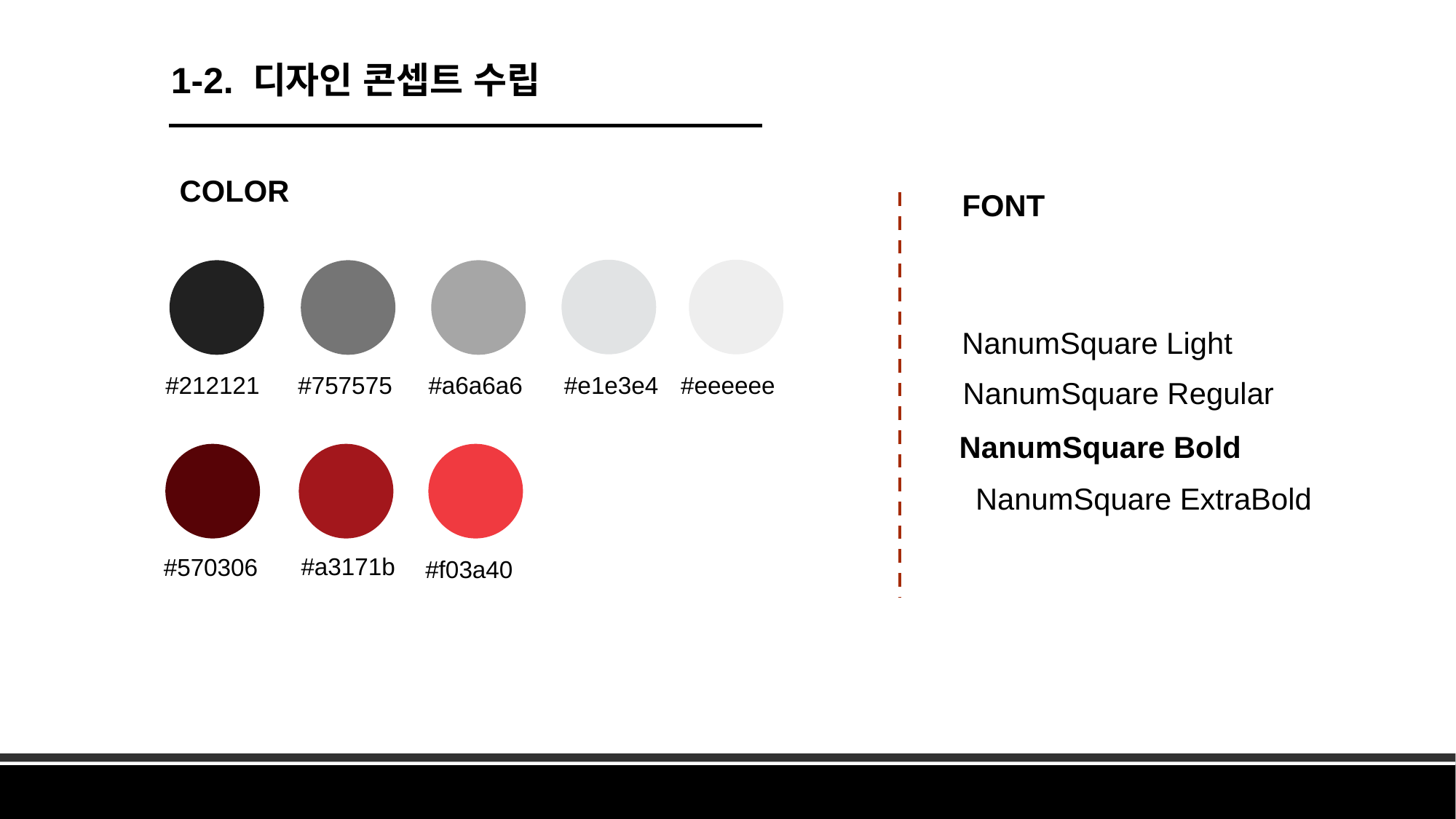

1-2. 디자인 콘셉트 수립
COLOR
FONT

NanumSquare Light
#e1e3e4
#eeeeee
#212121
#757575
#a6a6a6
NanumSquare Regular
NanumSquare Bold

NanumSquare ExtraBold
#a3171b
#570306
#f03a40